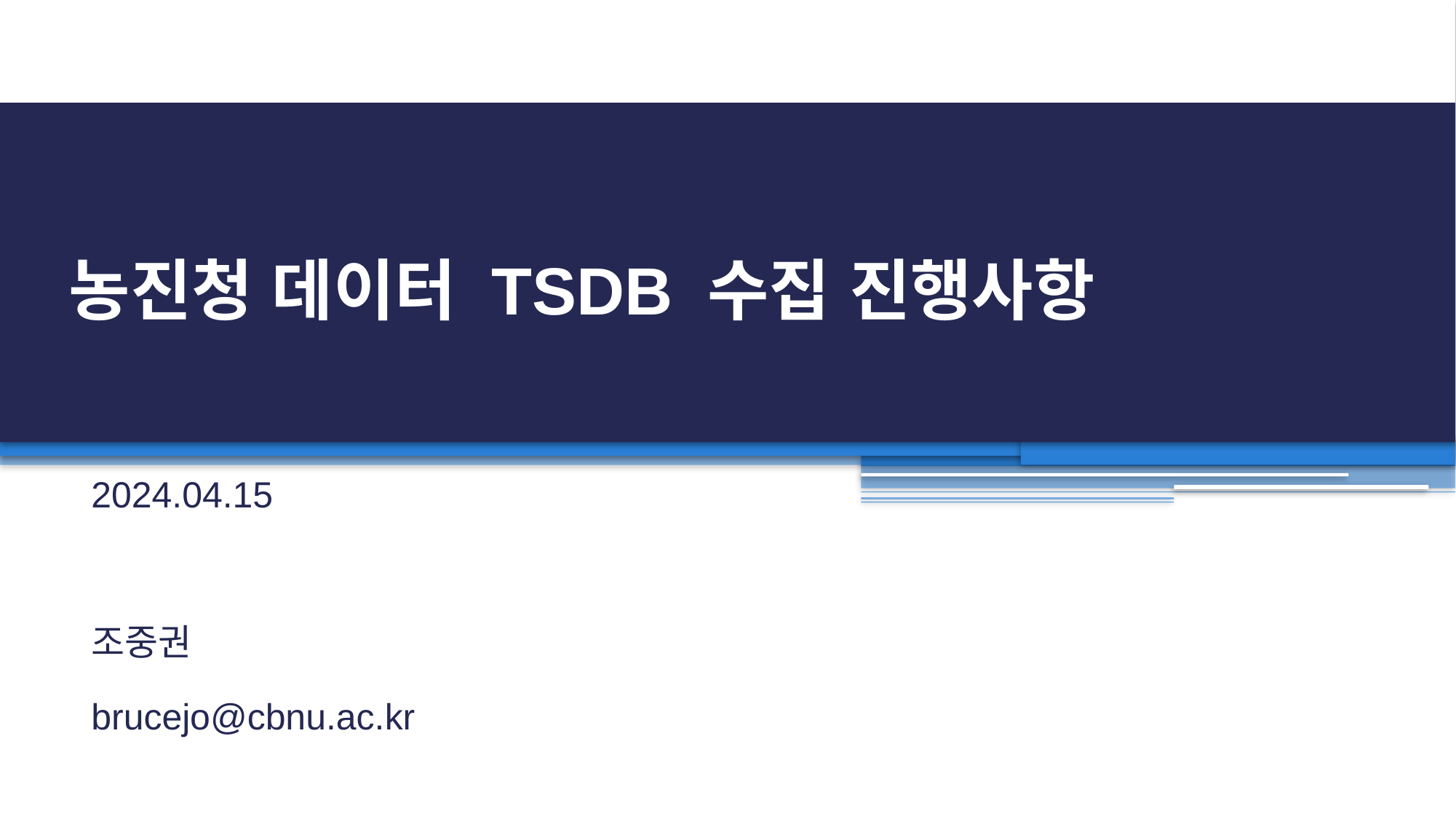

# 농진청 데이터 TSDB 수집 진행사항
2024.04.15

조중권
brucejo@cbnu.ac.kr